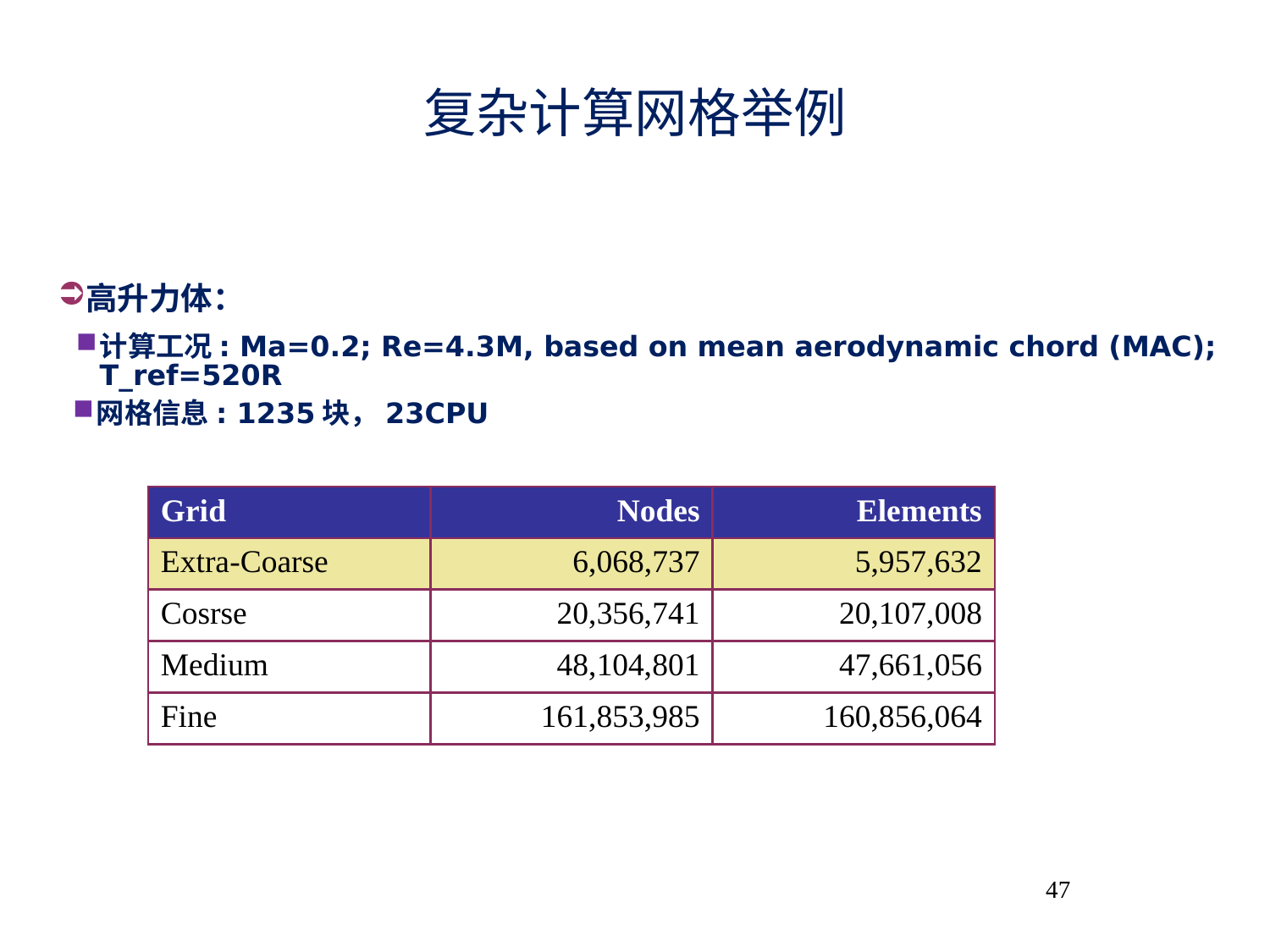

# 复杂计算网格举例
高升力体：

计算工况: Ma=0.2; Re=4.3M, based on mean aerodynamic chord (MAC); T_ref=520R

网格信息: 1235块，23CPU
| Grid | Nodes | Elements |
| --- | --- | --- |
| Extra-Coarse | 6,068,737 | 5,957,632 |
| Cosrse | 20,356,741 | 20,107,008 |
| Medium | 48,104,801 | 47,661,056 |
| Fine | 161,853,985 | 160,856,064 |
47